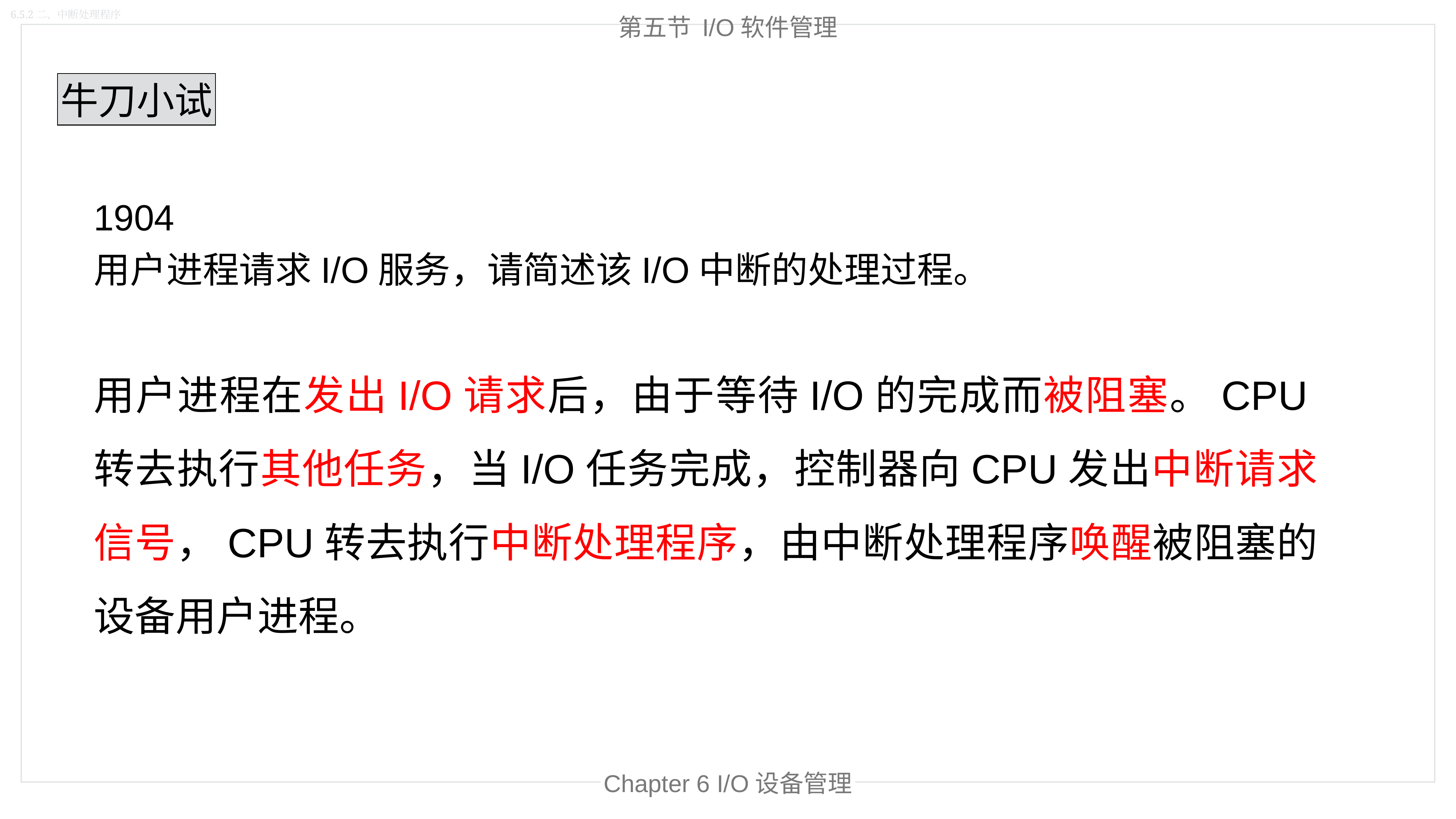

6.5.2二、中断处理程序
第五节 I/O软件管理

牛刀小试
1904
用户进程请求I/O服务，请简述该I/O中断的处理过程。
用户进程在发出I/O请求后，由于等待I/O的完成而被阻塞。CPU转去执行其他任务，当I/O任务完成，控制器向CPU发出中断请求信号，CPU转去执行中断处理程序，由中断处理程序唤醒被阻塞的设备用户进程。
Chapter 6 I/O设备管理